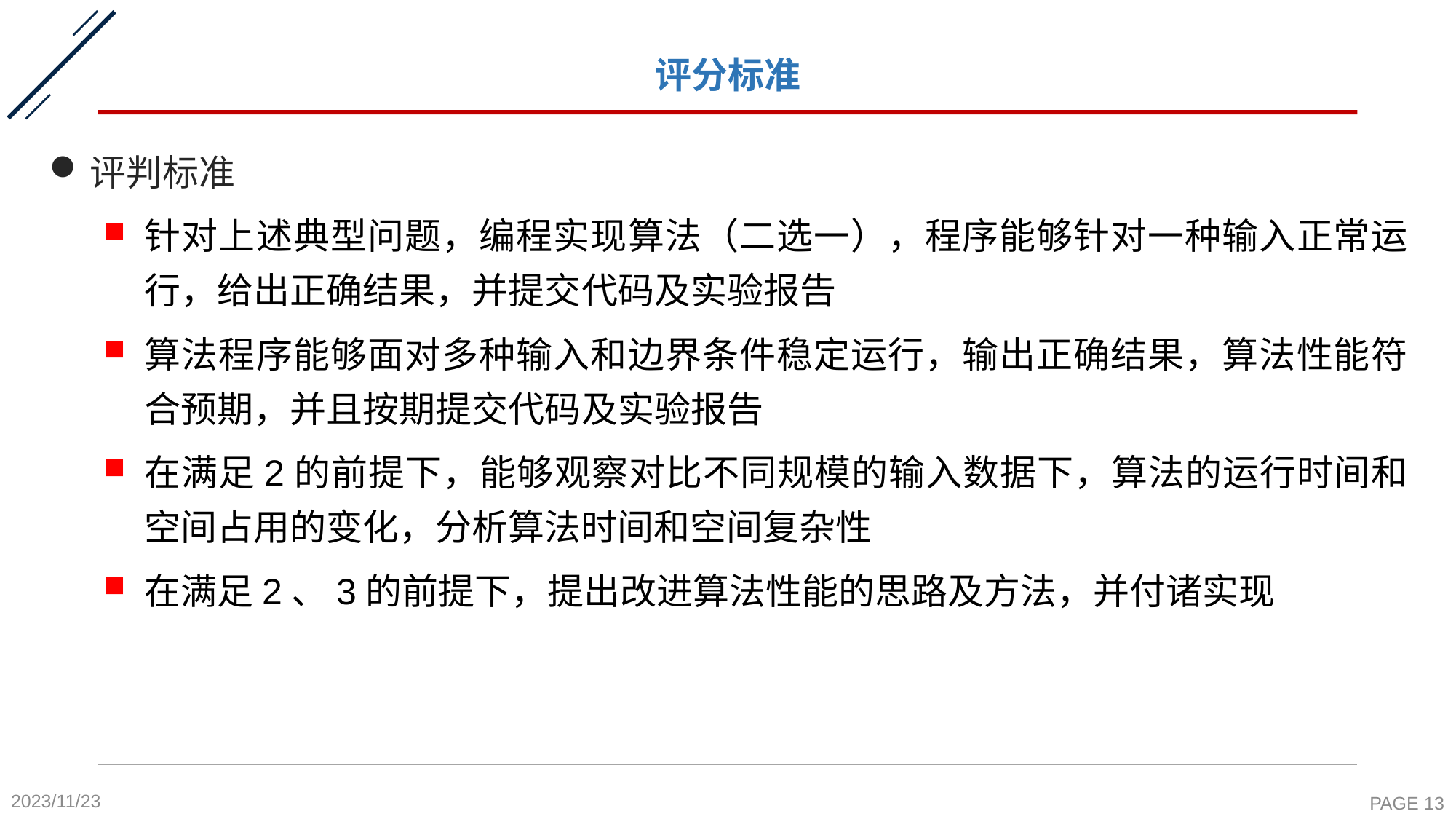

# 评分标准
评判标准
针对上述典型问题，编程实现算法（二选一），程序能够针对一种输入正常运行，给出正确结果，并提交代码及实验报告
算法程序能够面对多种输入和边界条件稳定运行，输出正确结果，算法性能符合预期，并且按期提交代码及实验报告
在满足2的前提下，能够观察对比不同规模的输入数据下，算法的运行时间和空间占用的变化，分析算法时间和空间复杂性
在满足2、3的前提下，提出改进算法性能的思路及方法，并付诸实现
2023/11/23
PAGE 13